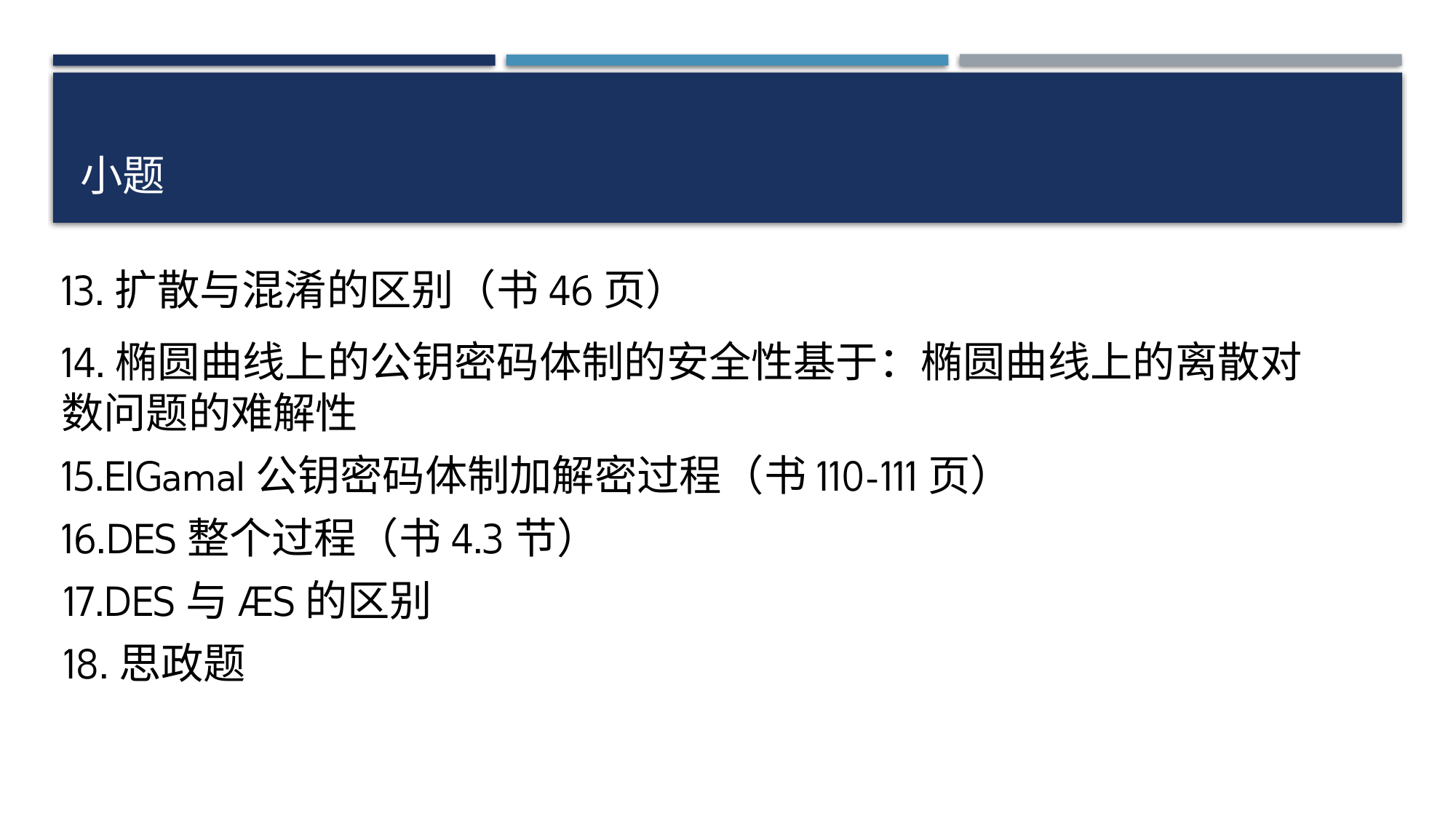

# 小题
13.扩散与混淆的区别（书46页）
14.椭圆曲线上的公钥密码体制的安全性基于：椭圆曲线上的离散对数问题的难解性
15.EIGamal公钥密码体制加解密过程（书110-111页）
16.DES整个过程（书4.3节）
17.DES与AES的区别
18.思政题